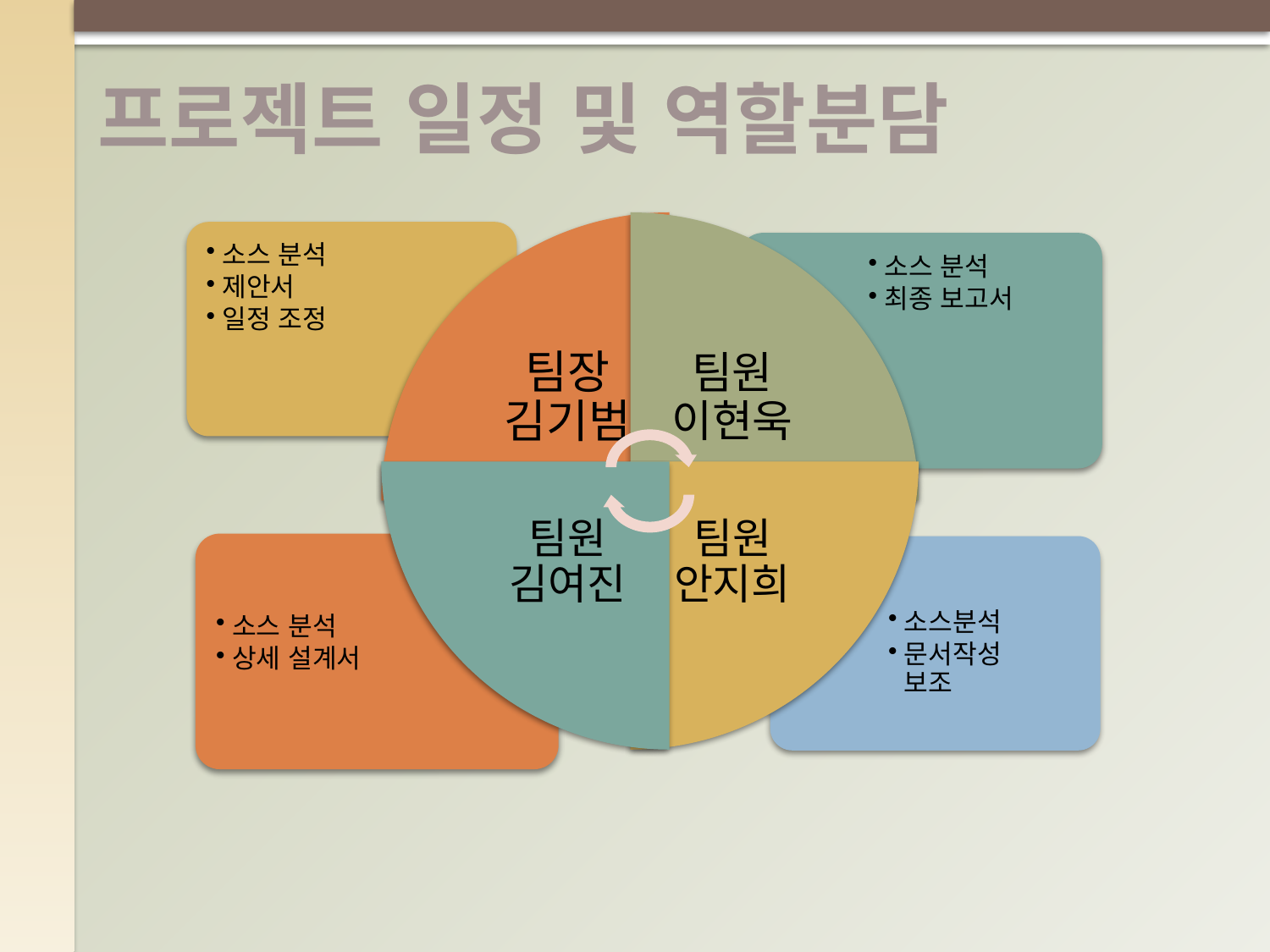

# 프로젝트 일정 및 역할분담
소스분석
문서작성
보조
소스 분석
상세 설계서
소스 분석
최종 보고서
소스 분석
제안서
일정 조정
팀장
김기범
팀원
이현욱
팀원
안지희
팀원
김여진